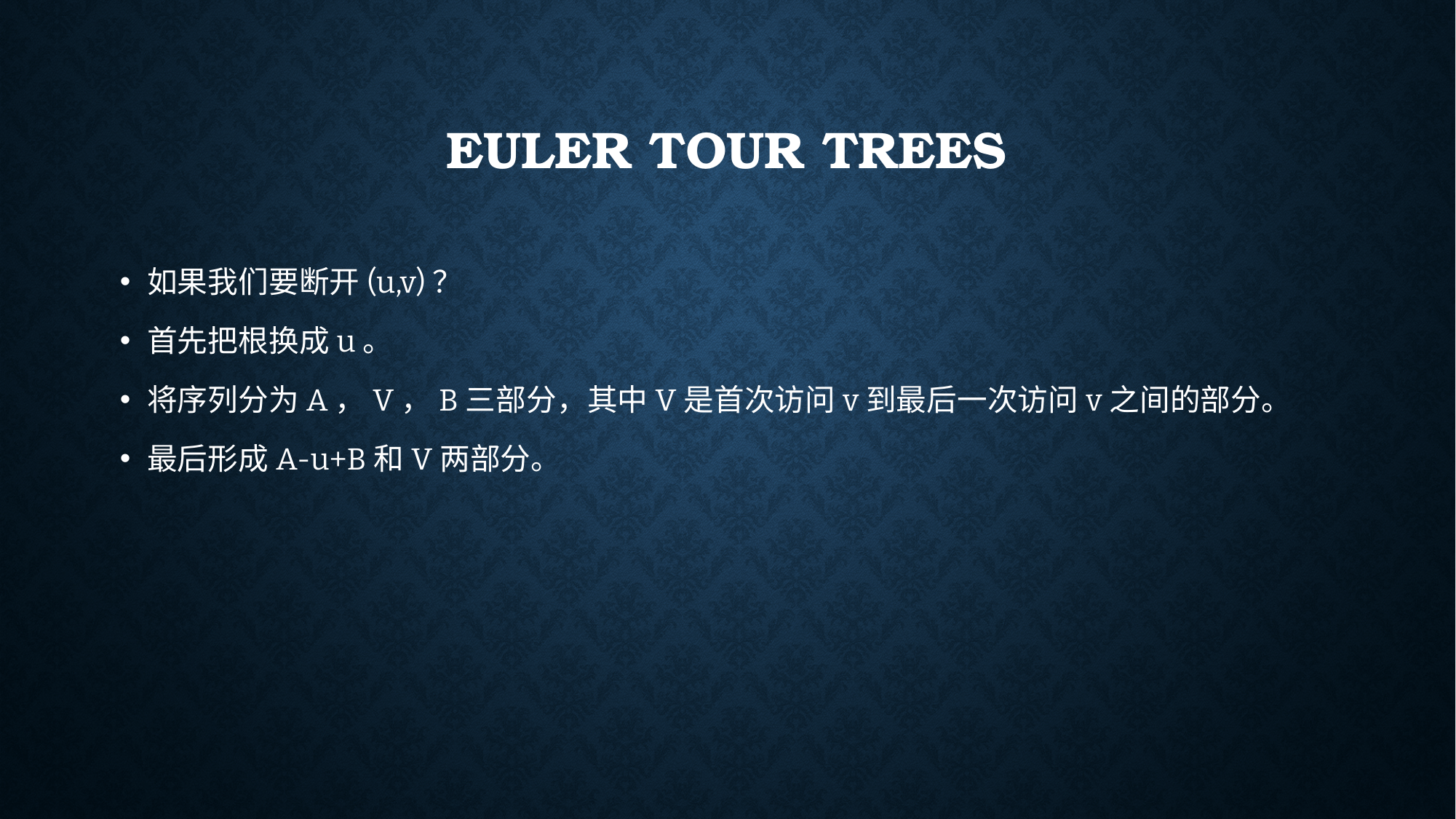

# Euler Tour Trees
如果我们要断开(u,v)？
首先把根换成u。
将序列分为A，V，B三部分，其中V是首次访问v到最后一次访问v之间的部分。
最后形成A-u+B和V两部分。